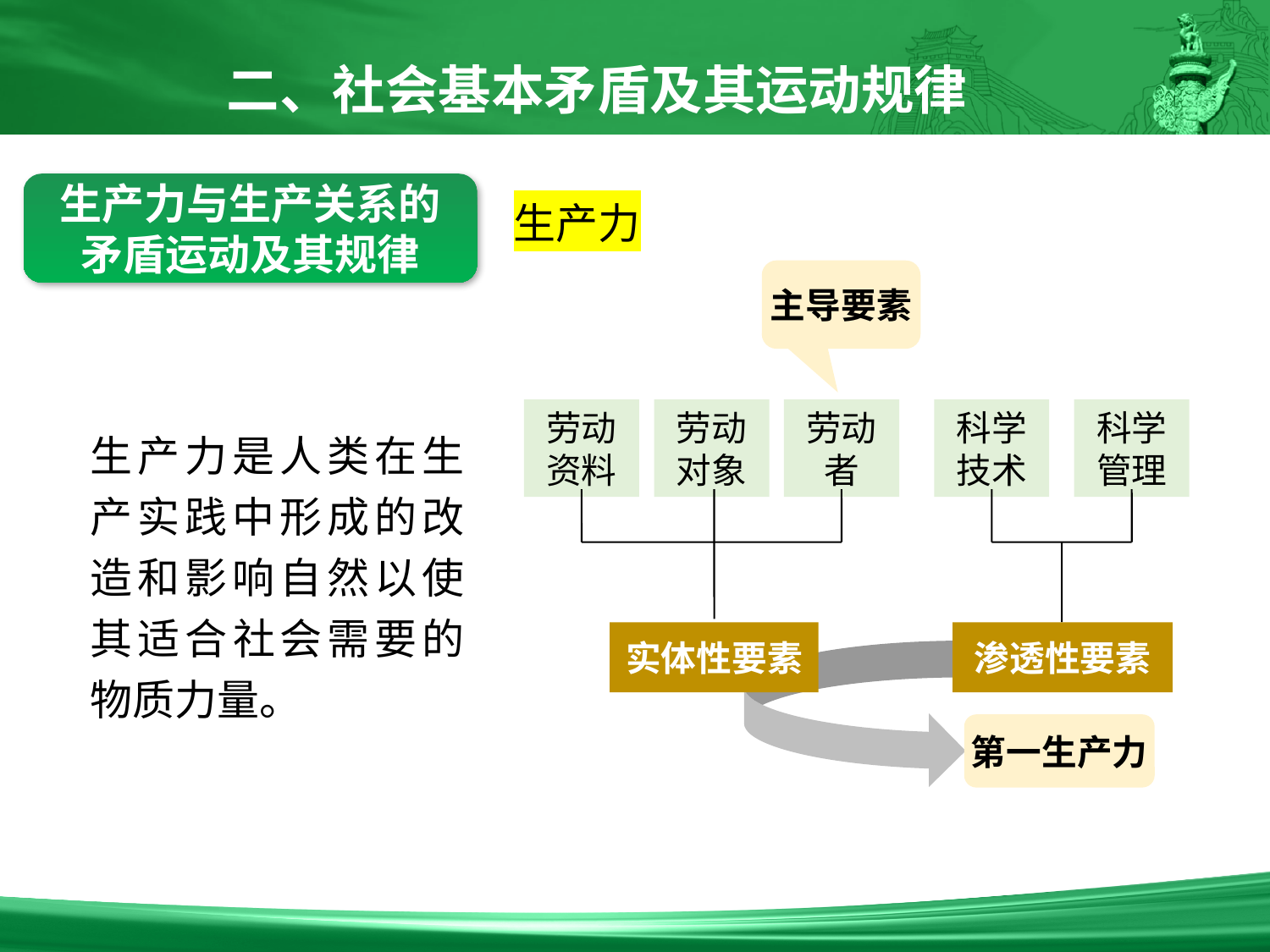

二、社会基本矛盾及其运动规律
生产力与生产关系的矛盾运动及其规律
生产力
主导要素
劳动资料
劳动对象
劳动者
科学技术
科学管理

实体性要素
渗透性要素

第一生产力
生产力是人类在生产实践中形成的改造和影响自然以使其适合社会需要的物质力量。